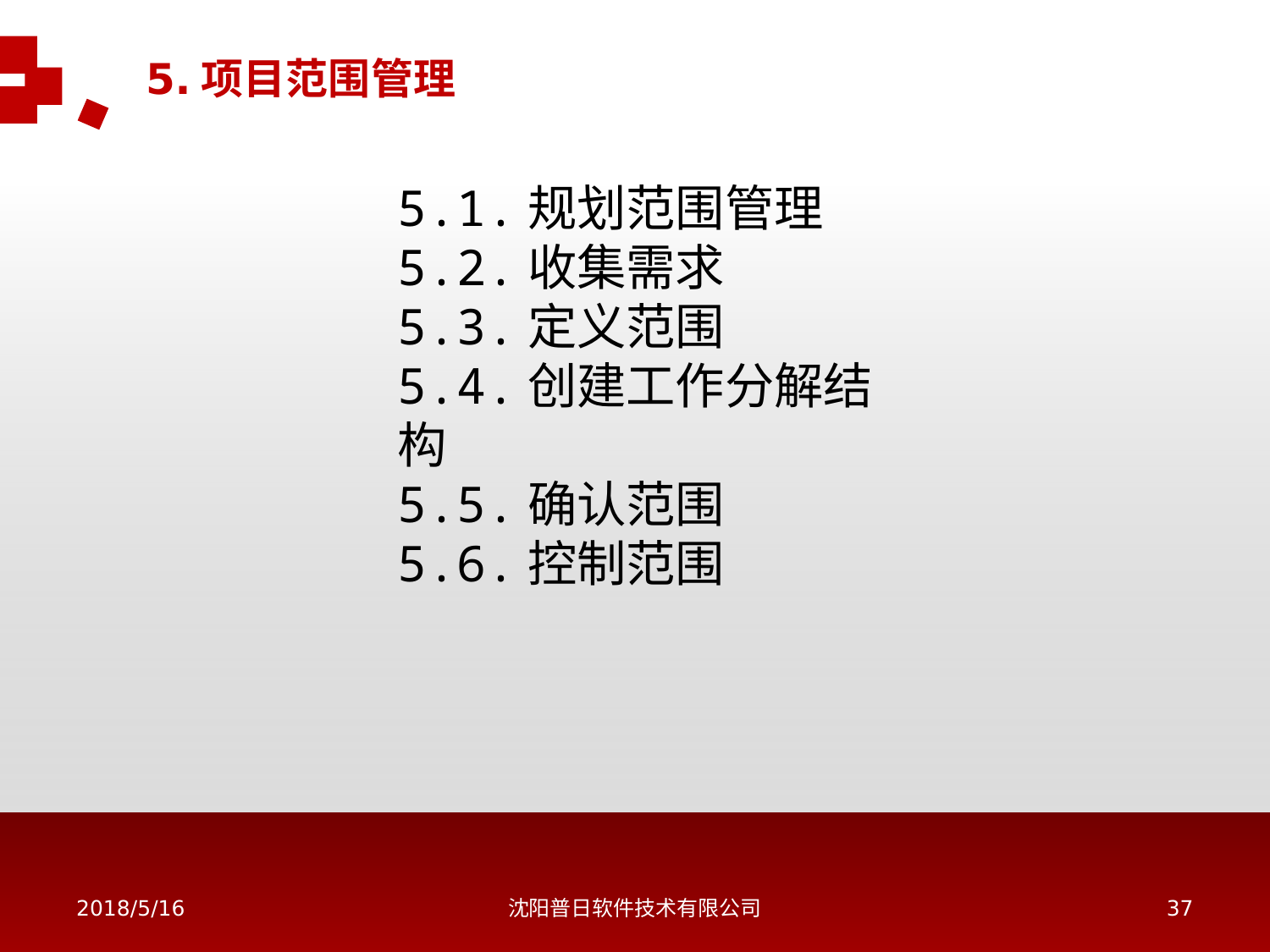

5.项目范围管理
5.1.规划范围管理
5.2.收集需求
5.3.定义范围
5.4.创建工作分解结构
5.5.确认范围
5.6.控制范围
2018/5/16
沈阳普日软件技术有限公司
37